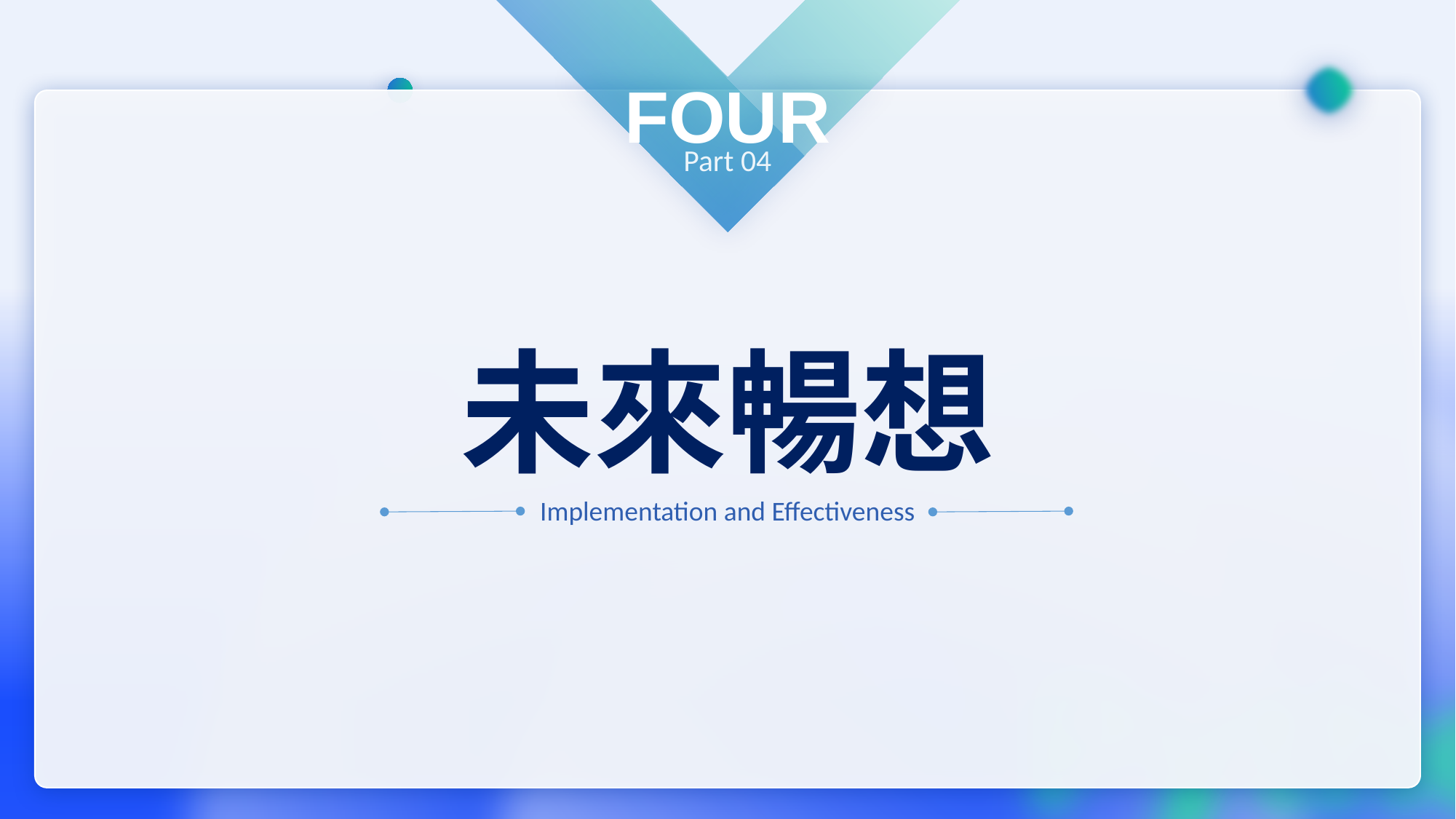

FOUR

Part 04
未來暢想
Implementation and Effectiveness